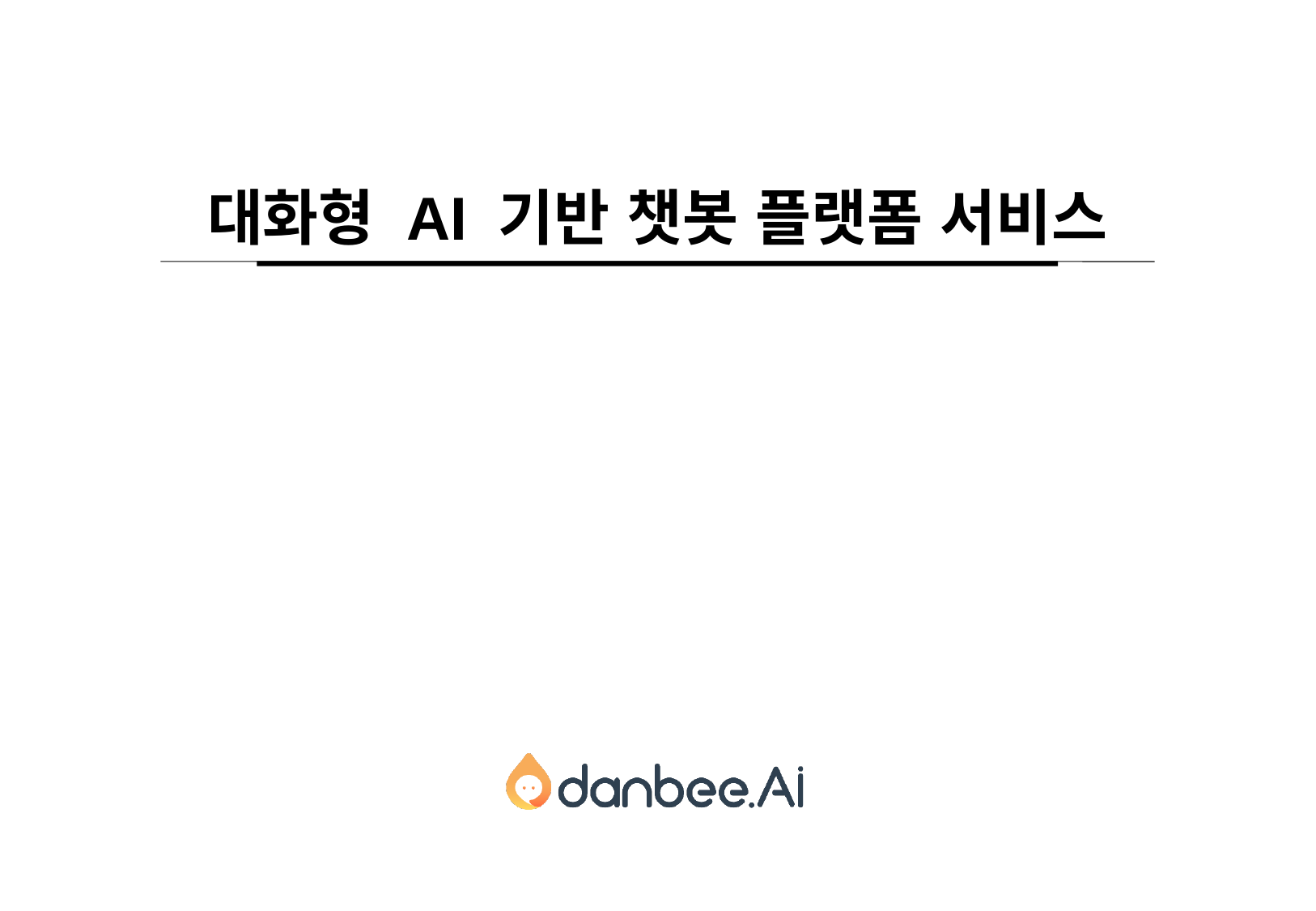

# 대화형 AI 기반 챗봇 플랫폼 서비스